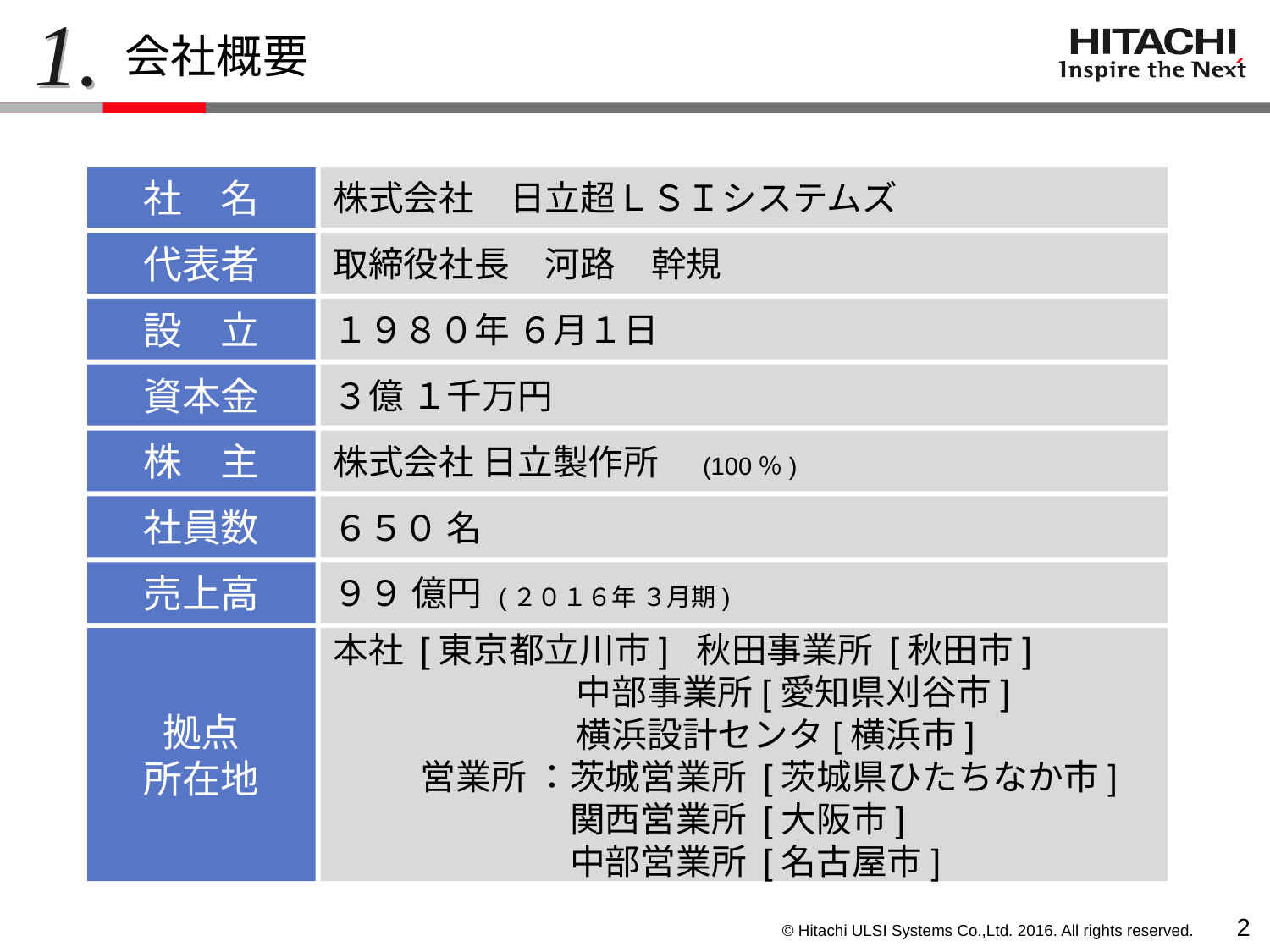

1.
会社概要
社　名
株式会社　日立超ＬＳＩシステムズ
代表者
取締役社長　河路　幹規
設　立
１９８０年 ６月１日
資本金
３億 １千万円
株　主
株式会社 日立製作所　(100％)
社員数
６５０ 名
売上高
９９ 億円 (２０１６年 ３月期)
本社 [東京都立川市]  秋田事業所 [秋田市]
                              中部事業所[愛知県刈谷市]
                              横浜設計センタ[横浜市]
	営業所 ：	茨城営業所 [茨城県ひたちなか市]
		関西営業所 [大阪市]
		中部営業所 [名古屋市]
拠点
所在地
2